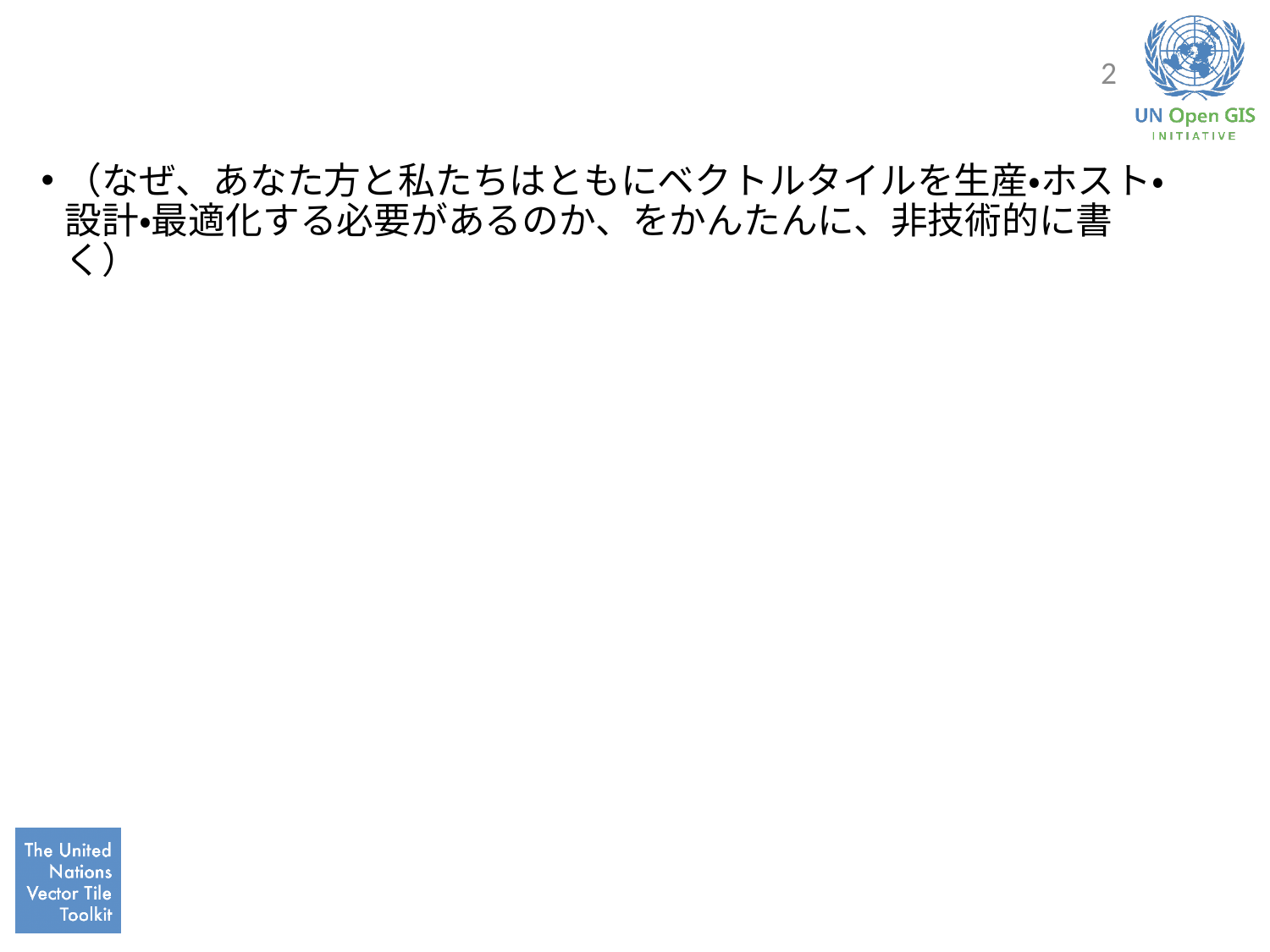

#
2
（なぜ、あなた方と私たちはともにベクトルタイルを生産・ホスト・設計・最適化する必要があるのか、をかんたんに、非技術的に書く）